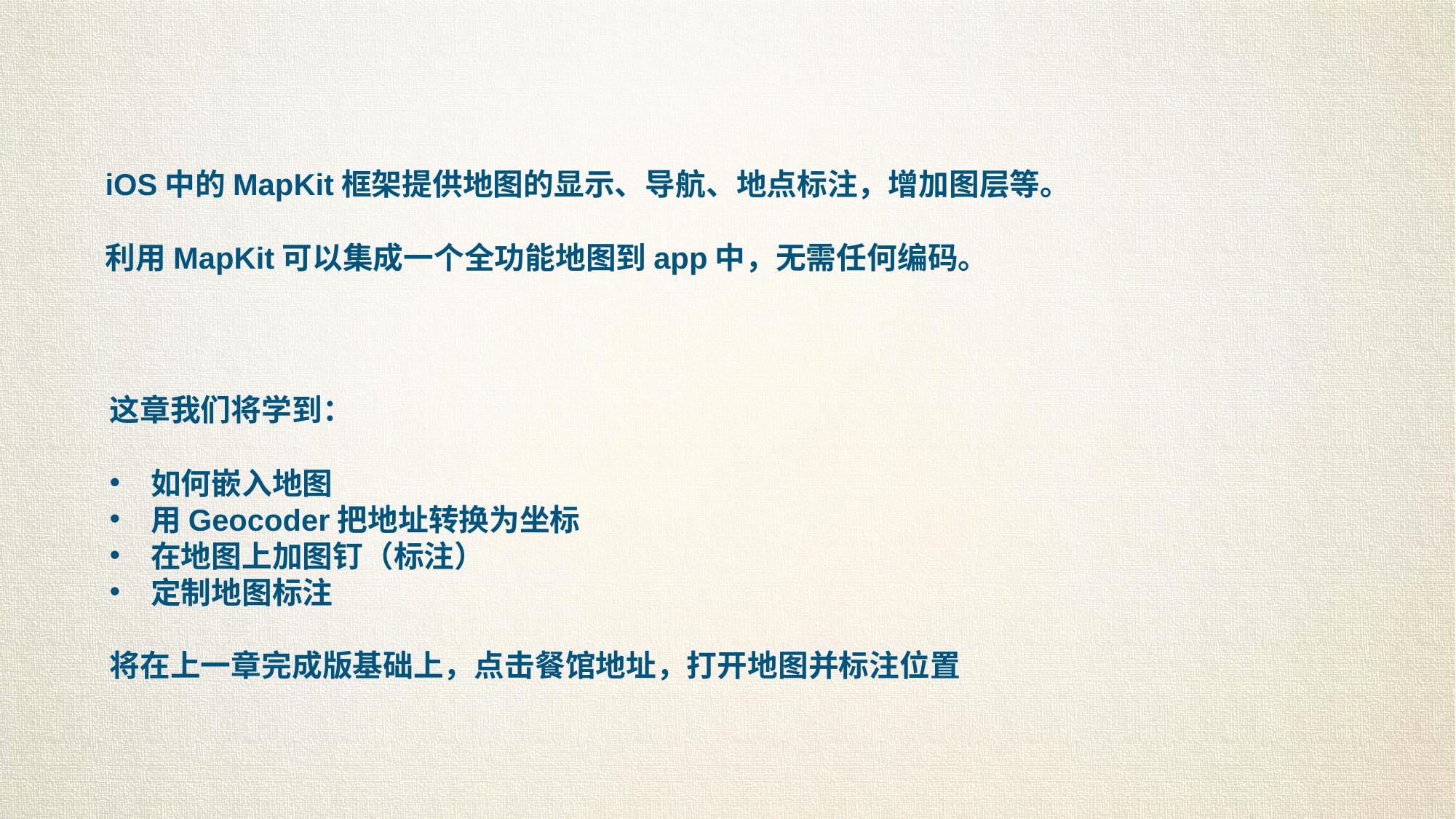

iOS中的MapKit框架提供地图的显示、导航、地点标注，增加图层等。

利用MapKit可以集成一个全功能地图到app中，无需任何编码。
这章我们将学到：

如何嵌入地图
用Geocoder把地址转换为坐标
在地图上加图钉（标注）
定制地图标注

将在上一章完成版基础上，点击餐馆地址，打开地图并标注位置